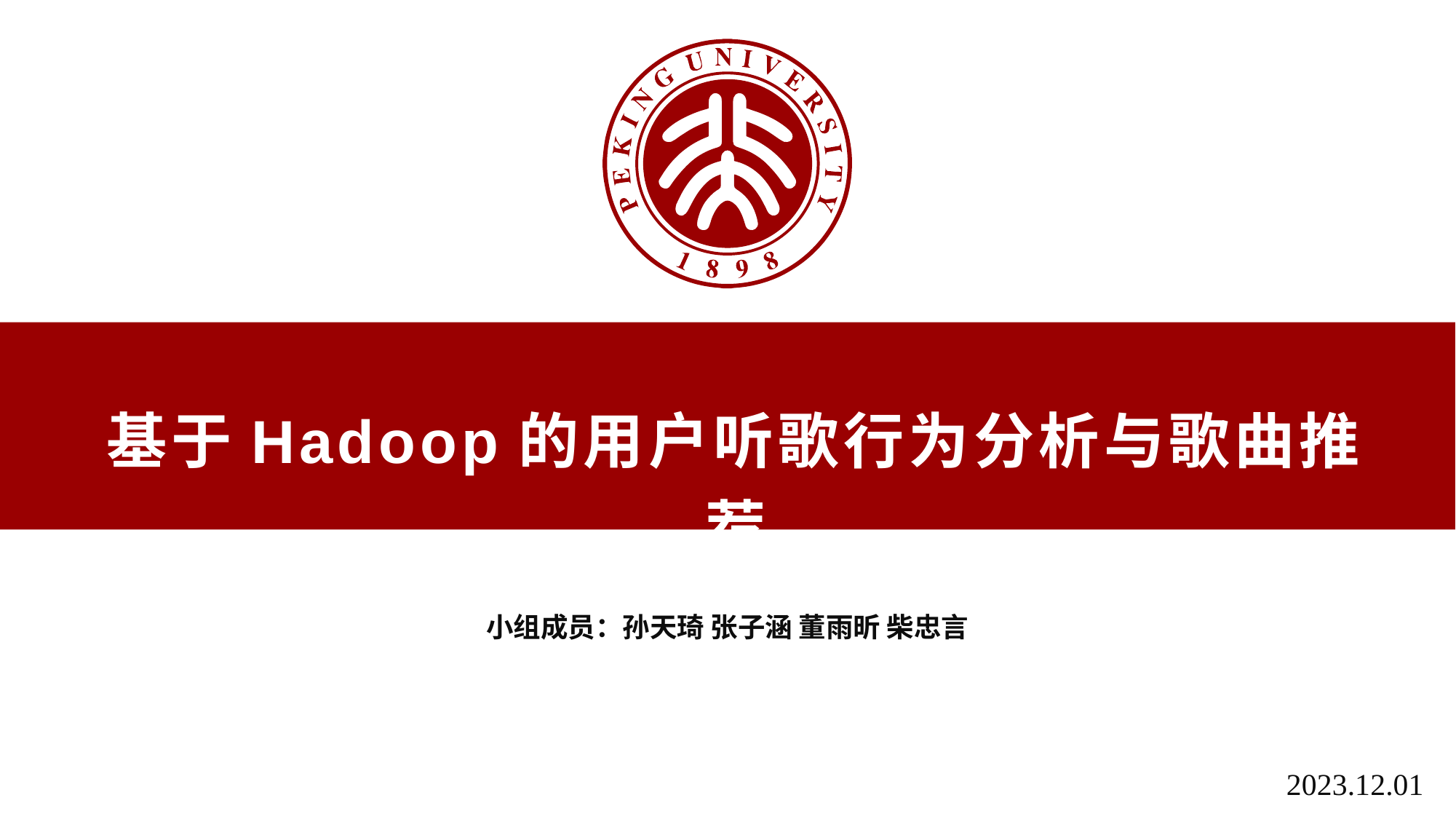

基于Hadoop的用户听歌行为分析与歌曲推荐
小组成员：孙天琦 张子涵 董雨昕 柴忠言
2023.12.01